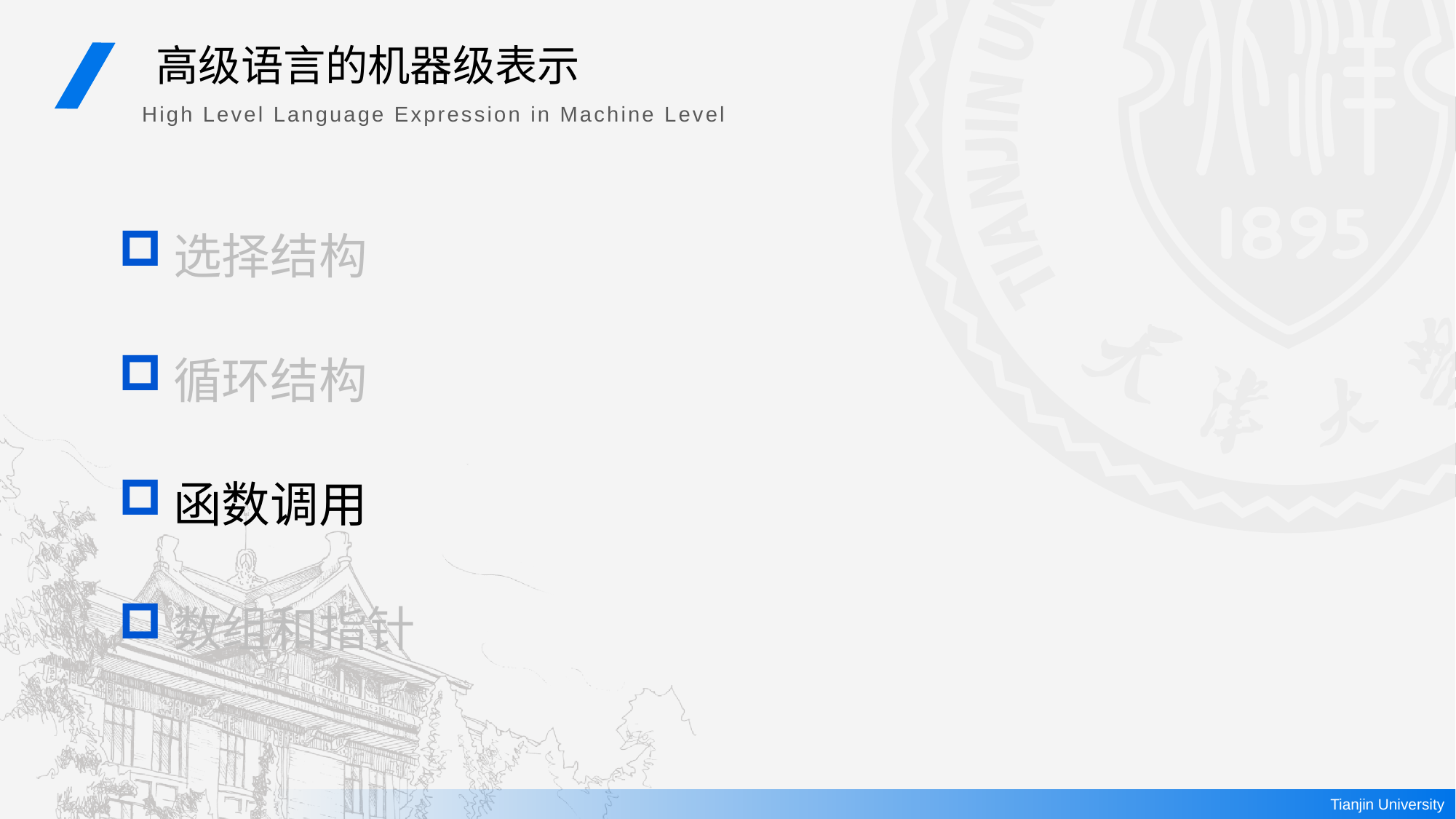

高级语言的机器级表示
High Level Language Expression in Machine Level
选择结构
循环结构
函数调用
数组和指针